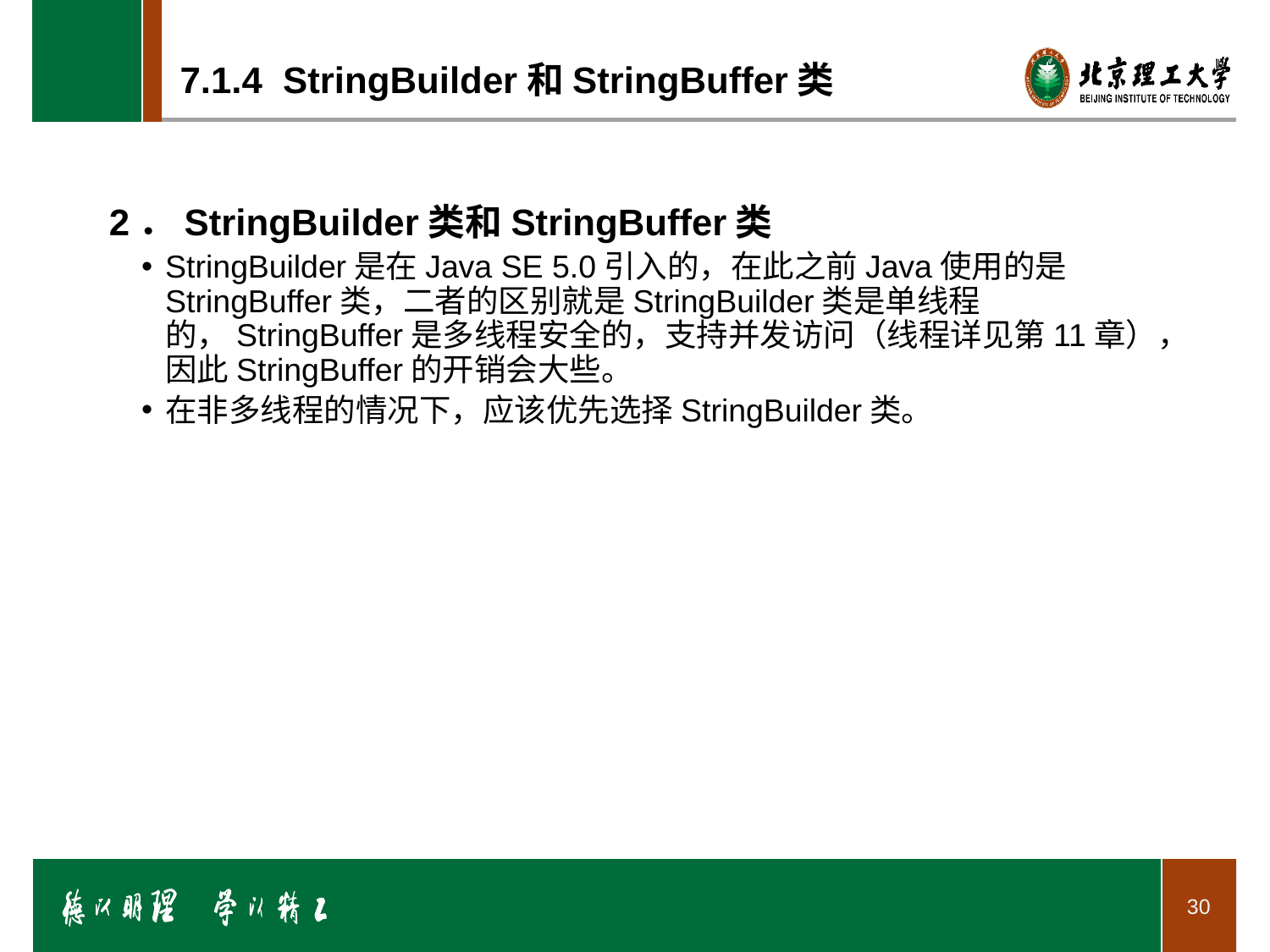

# 7.1.4  StringBuilder和StringBuffer类
2．StringBuilder类和StringBuffer类
StringBuilder是在Java SE 5.0引入的，在此之前Java使用的是StringBuffer类，二者的区别就是StringBuilder类是单线程的，StringBuffer是多线程安全的，支持并发访问（线程详见第11章），因此StringBuffer的开销会大些。
在非多线程的情况下，应该优先选择StringBuilder类。